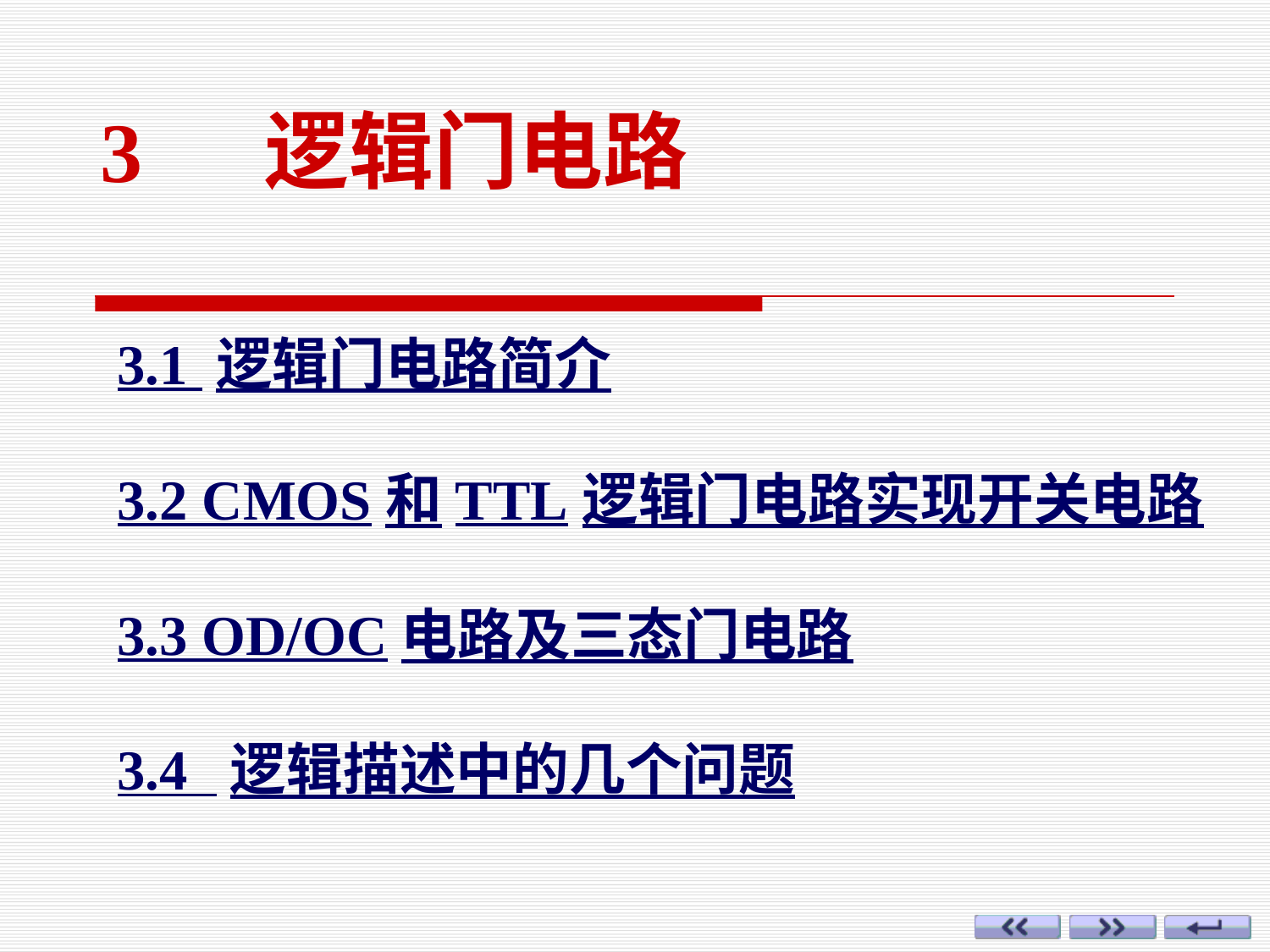

3  逻辑门电路
3.1 逻辑门电路简介
3.2 CMOS和TTL逻辑门电路实现开关电路
3.3 OD/OC电路及三态门电路
3.4  逻辑描述中的几个问题